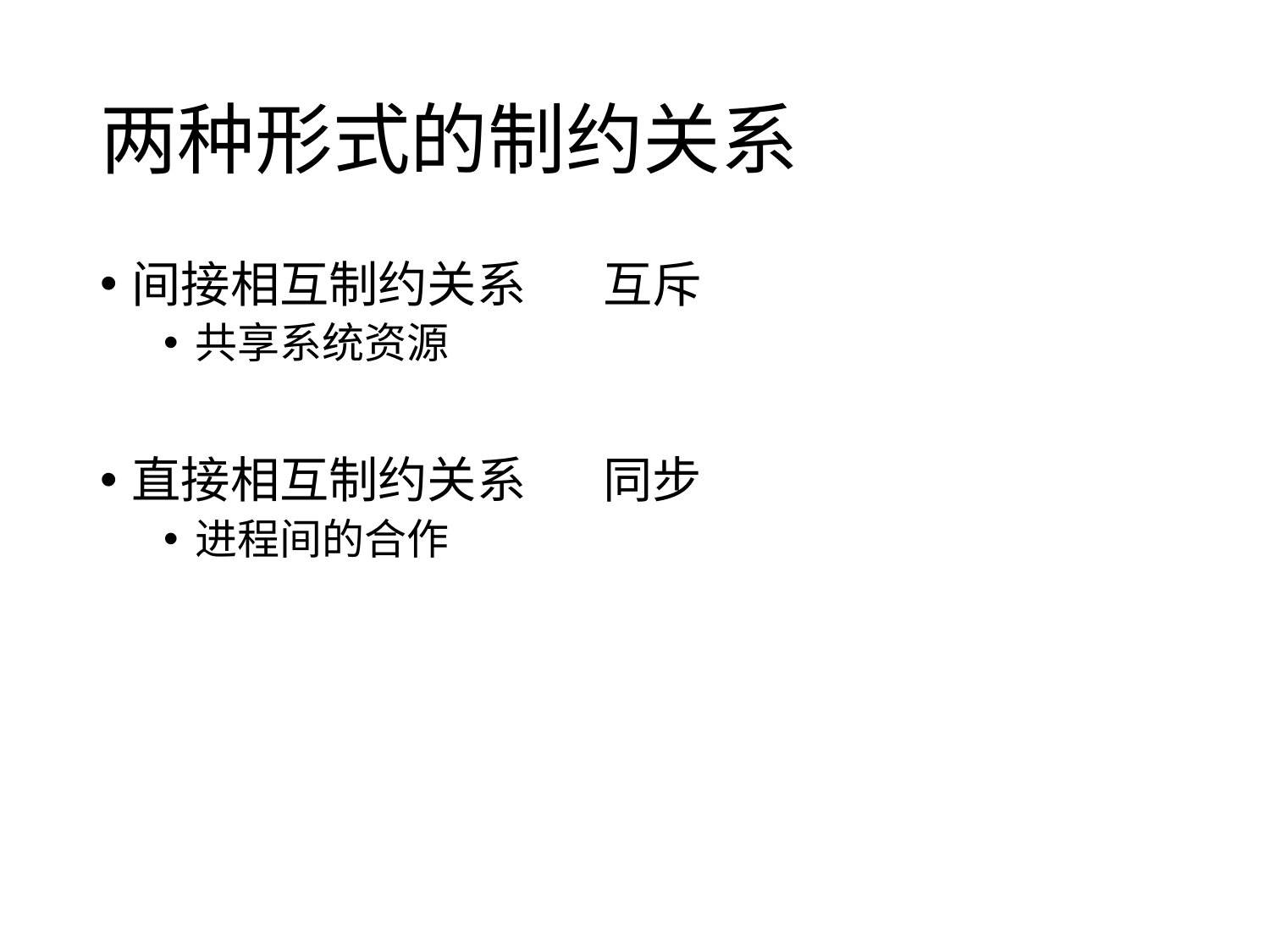

# 两种形式的制约关系
间接相互制约关系       互斥
共享系统资源

直接相互制约关系       同步
进程间的合作